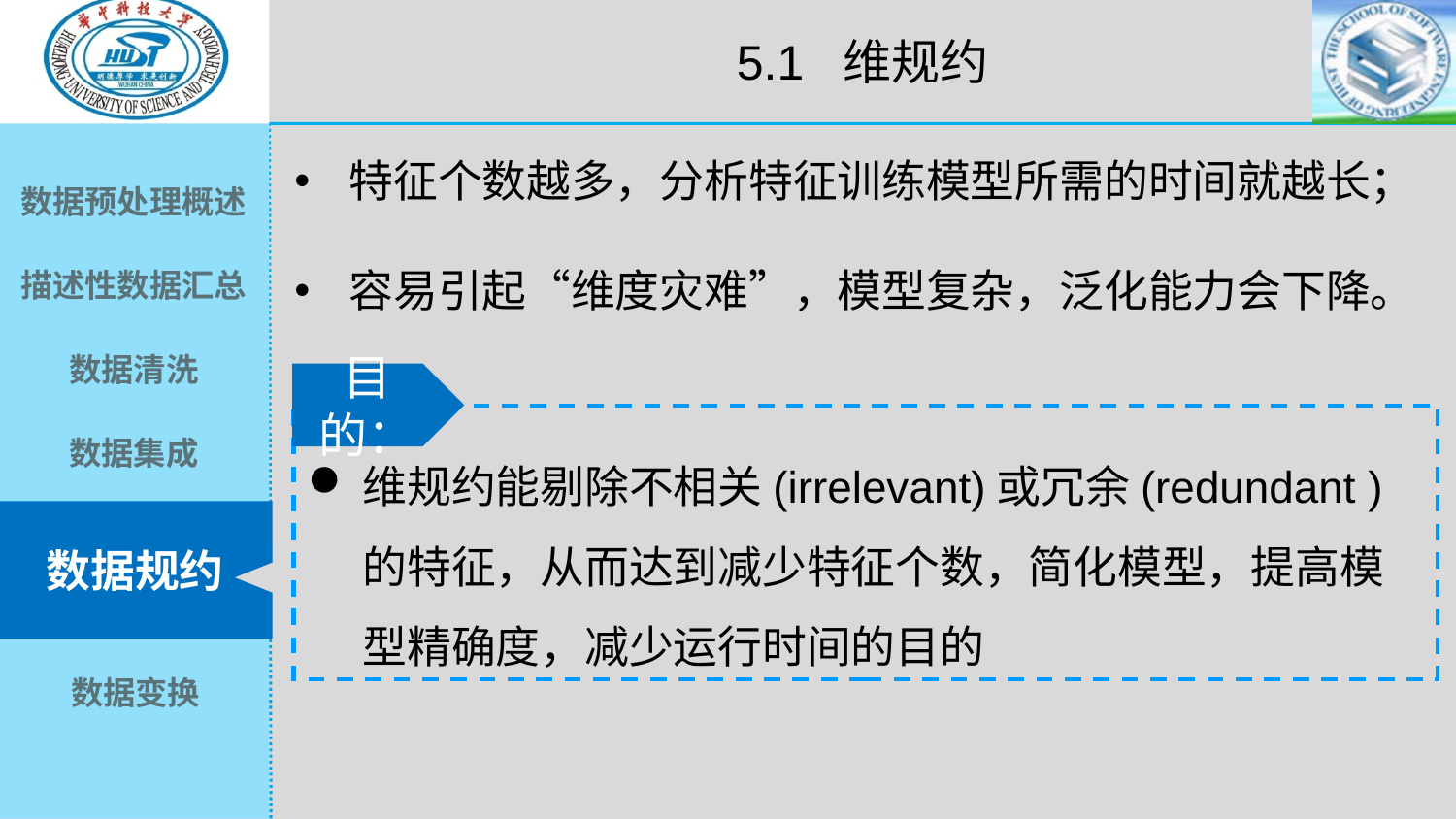

5.1  维规约
特征个数越多，分析特征训练模型所需的时间就越长；
容易引起“维度灾难”，模型复杂，泛化能力会下降。
目的：

维规约能剔除不相关(irrelevant)或冗余(redundant )的特征，从而达到减少特征个数，简化模型，提高模型精确度，减少运行时间的目的